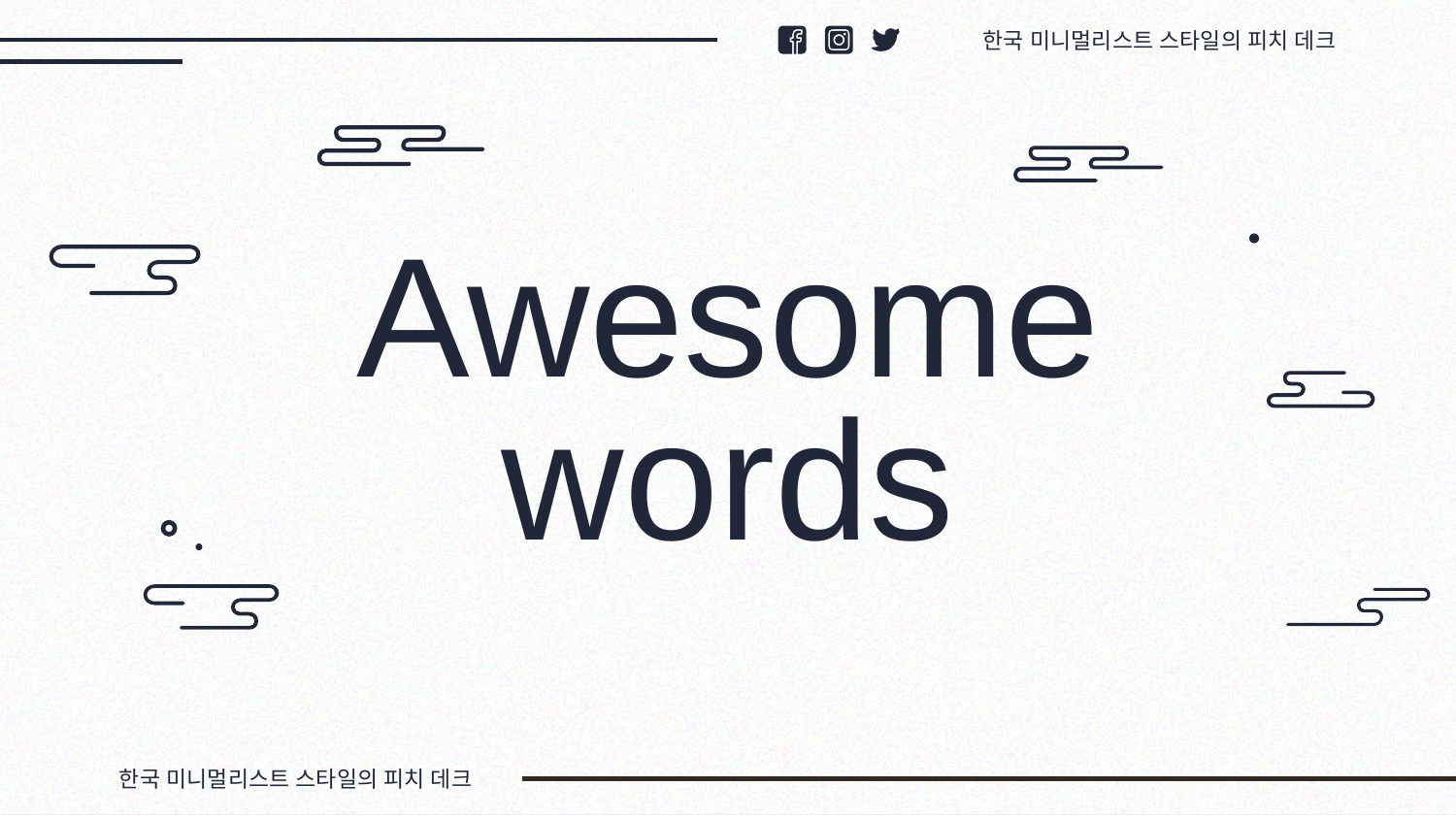

한국 미니멀리스트 스타일의 피치 데크

# Awesome words

한국 미니멀리스트 스타일의 피치 데크